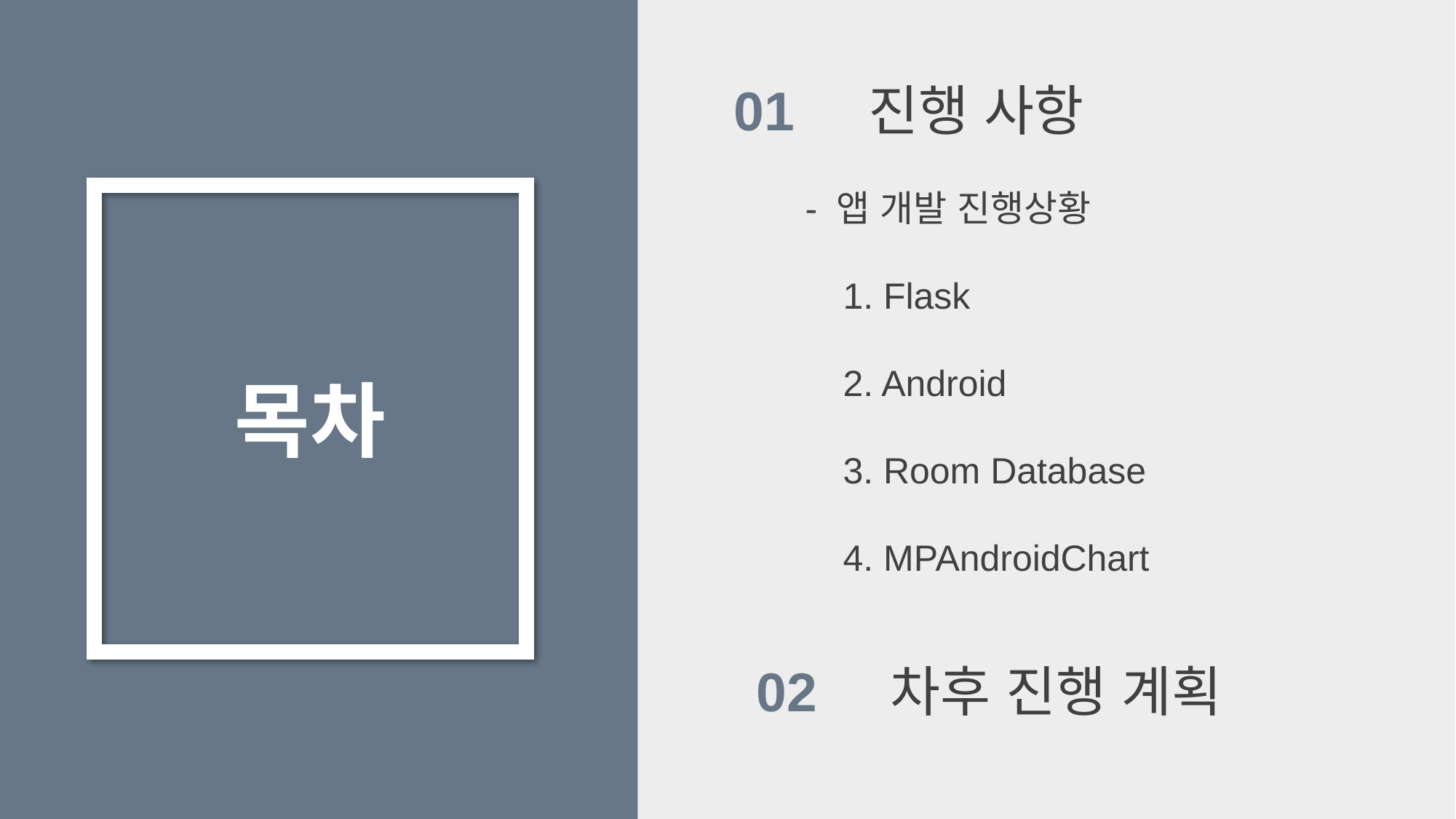

01    진행 사항

       - 앱 개발 진행상황

	1. Flask

	2. Android

	3. Room Database

	4. MPAndroidChart

목차
02    차후 진행 계획